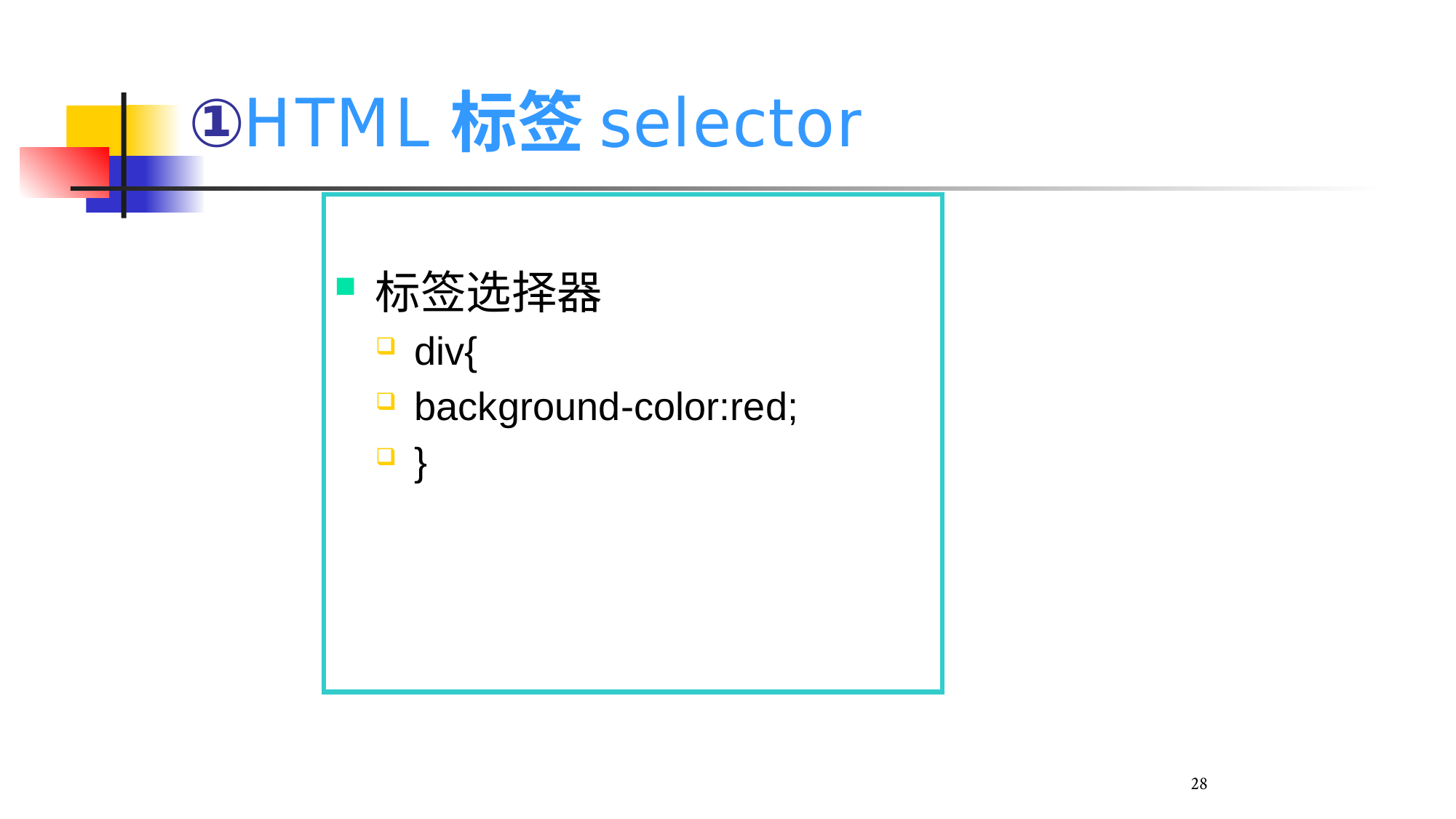

# ①HTML标签selector

标签选择器
div{
background-color:red;
}
28